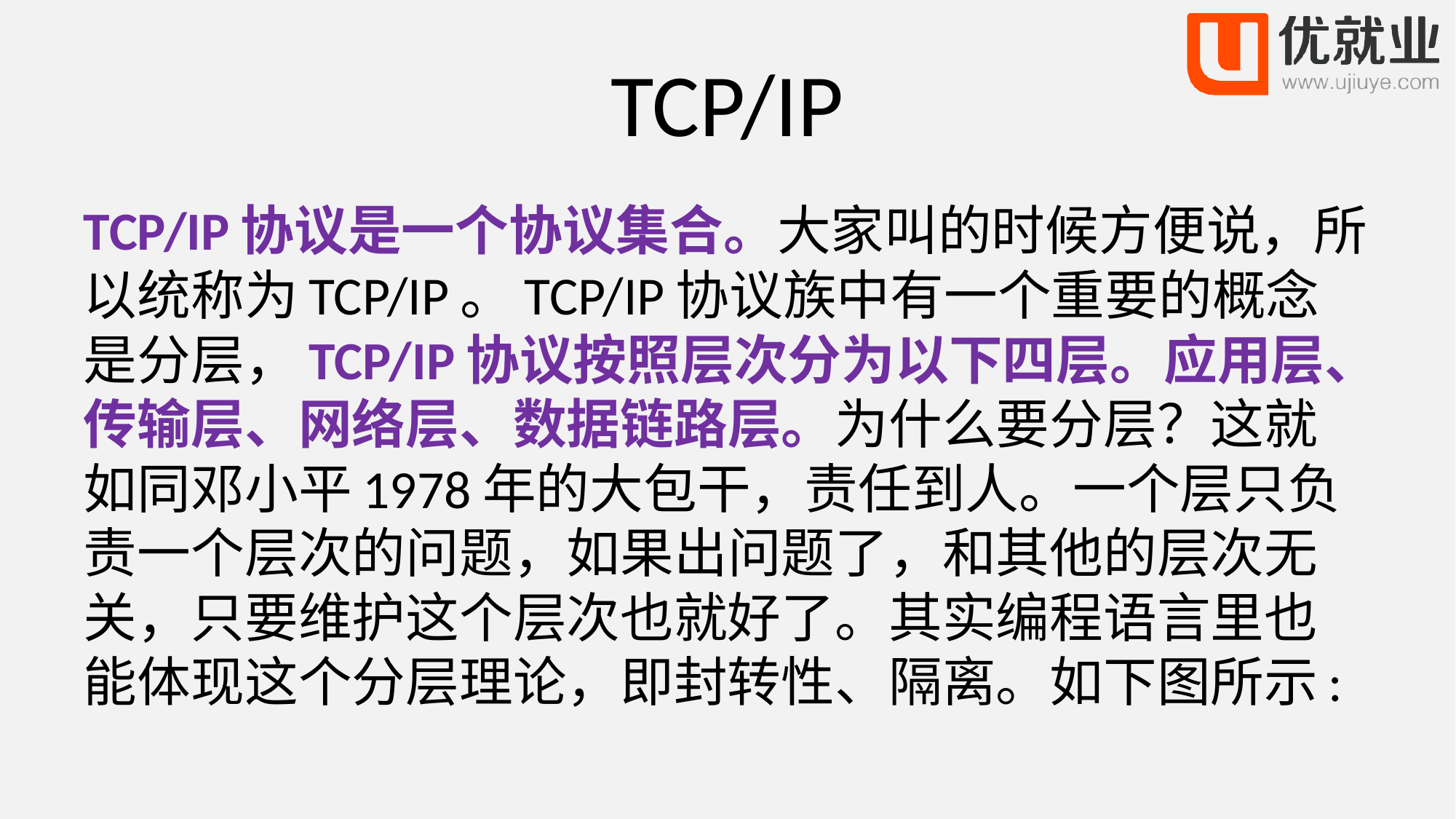

TCP/IP协议是一个协议集合。大家叫的时候方便说，所以统称为TCP/IP。TCP/IP协议族中有一个重要的概念是分层，TCP/IP协议按照层次分为以下四层。应用层、传输层、网络层、数据链路层。为什么要分层？这就如同邓小平1978年的大包干，责任到人。一个层只负责一个层次的问题，如果出问题了，和其他的层次无关，只要维护这个层次也就好了。其实编程语言里也能体现这个分层理论，即封转性、隔离。如下图所示:
# TCP/IP